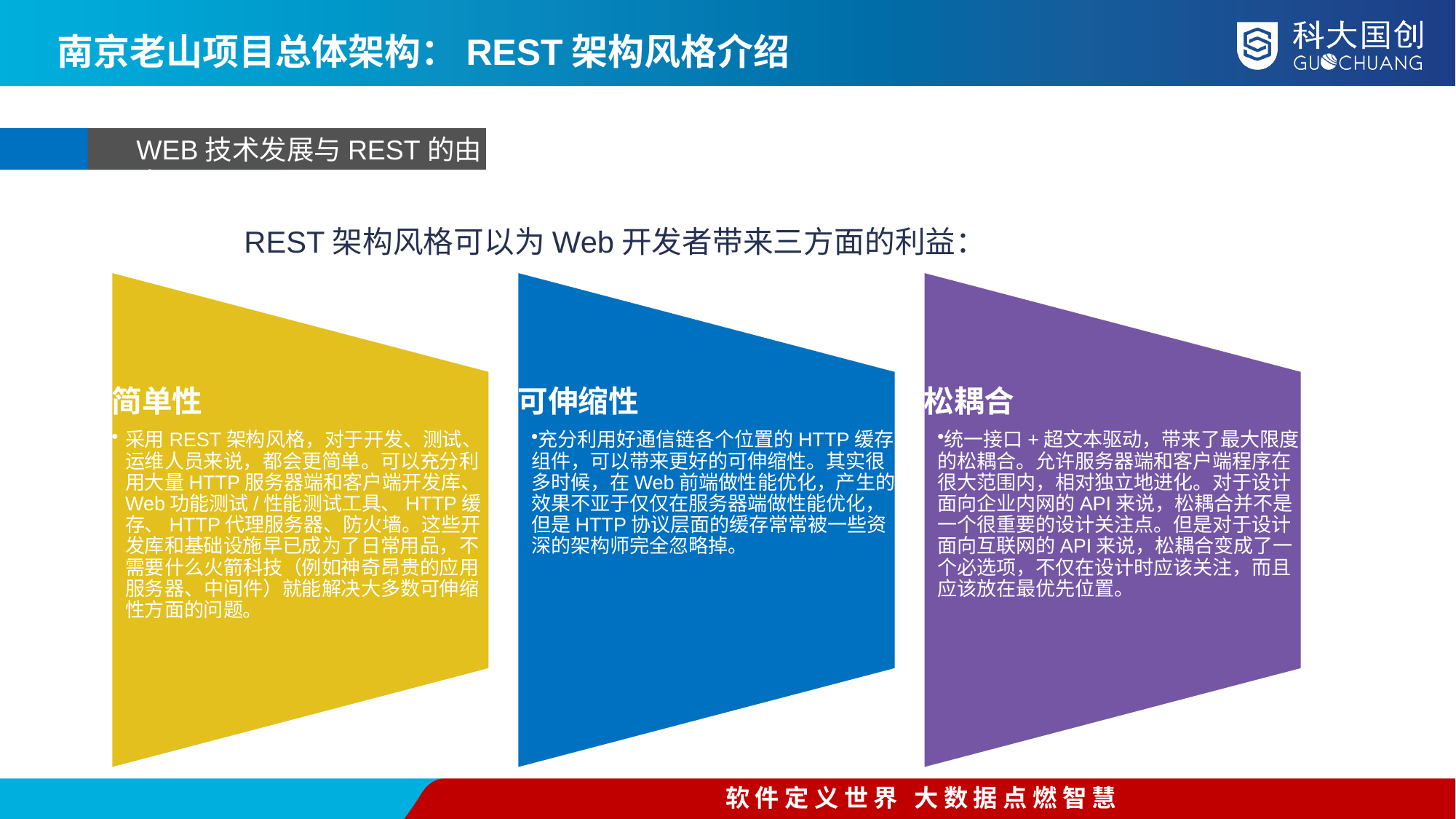

南京老山项目总体架构：REST架构风格介绍
WEB技术发展与REST的由来

REST架构风格可以为Web开发者带来三方面的利益：

简单性
采用REST架构风格，对于开发、测试、运维人员来说，都会更简单。可以充分利用大量HTTP服务器端和客户端开发库、Web功能测试/性能测试工具、HTTP缓存、HTTP代理服务器、防火墙。这些开发库和基础设施早已成为了日常用品，不需要什么火箭科技（例如神奇昂贵的应用服务器、中间件）就能解决大多数可伸缩性方面的问题。
可伸缩性
充分利用好通信链各个位置的HTTP缓存组件，可以带来更好的可伸缩性。其实很多时候，在Web前端做性能优化，产生的效果不亚于仅仅在服务器端做性能优化，但是HTTP协议层面的缓存常常被一些资深的架构师完全忽略掉。
松耦合
统一接口+超文本驱动，带来了最大限度的松耦合。允许服务器端和客户端程序在很大范围内，相对独立地进化。对于设计面向企业内网的API来说，松耦合并不是一个很重要的设计关注点。但是对于设计面向互联网的API来说，松耦合变成了一个必选项，不仅在设计时应该关注，而且应该放在最优先位置。